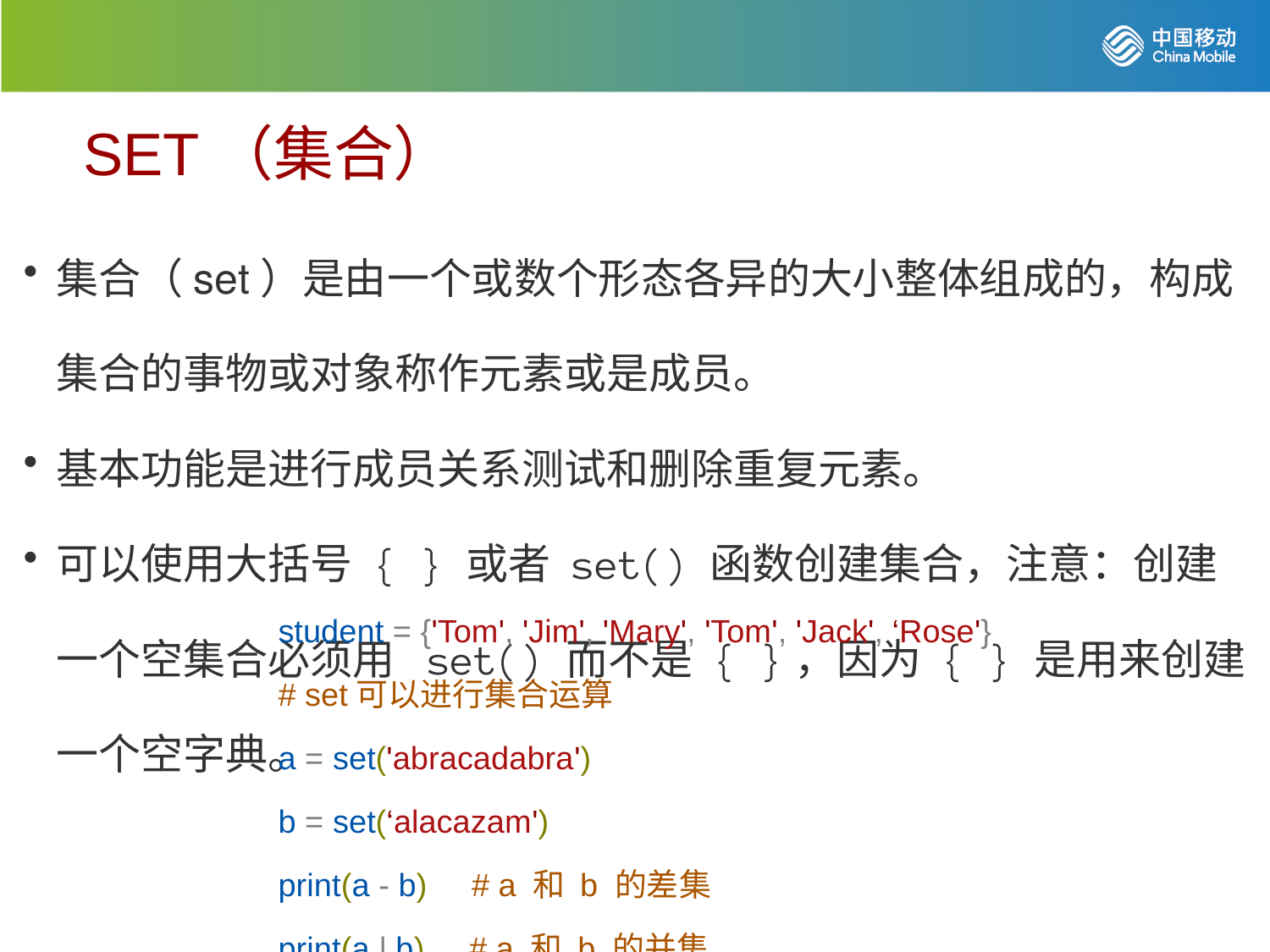

SET（集合）
集合（set）是由一个或数个形态各异的大小整体组成的，构成集合的事物或对象称作元素或是成员。
基本功能是进行成员关系测试和删除重复元素。
可以使用大括号 { } 或者 set() 函数创建集合，注意：创建一个空集合必须用 set() 而不是 { }，因为 { } 是用来创建一个空字典。
student = {'Tom', 'Jim', 'Mary', 'Tom', 'Jack', ‘Rose'}
# set可以进行集合运算
a = set('abracadabra')
b = set(‘alacazam')
print(a - b)     # a 和 b 的差集
print(a | b)     # a 和 b 的并集
print(a & b)     # a 和 b 的交集
print(a ^ b)